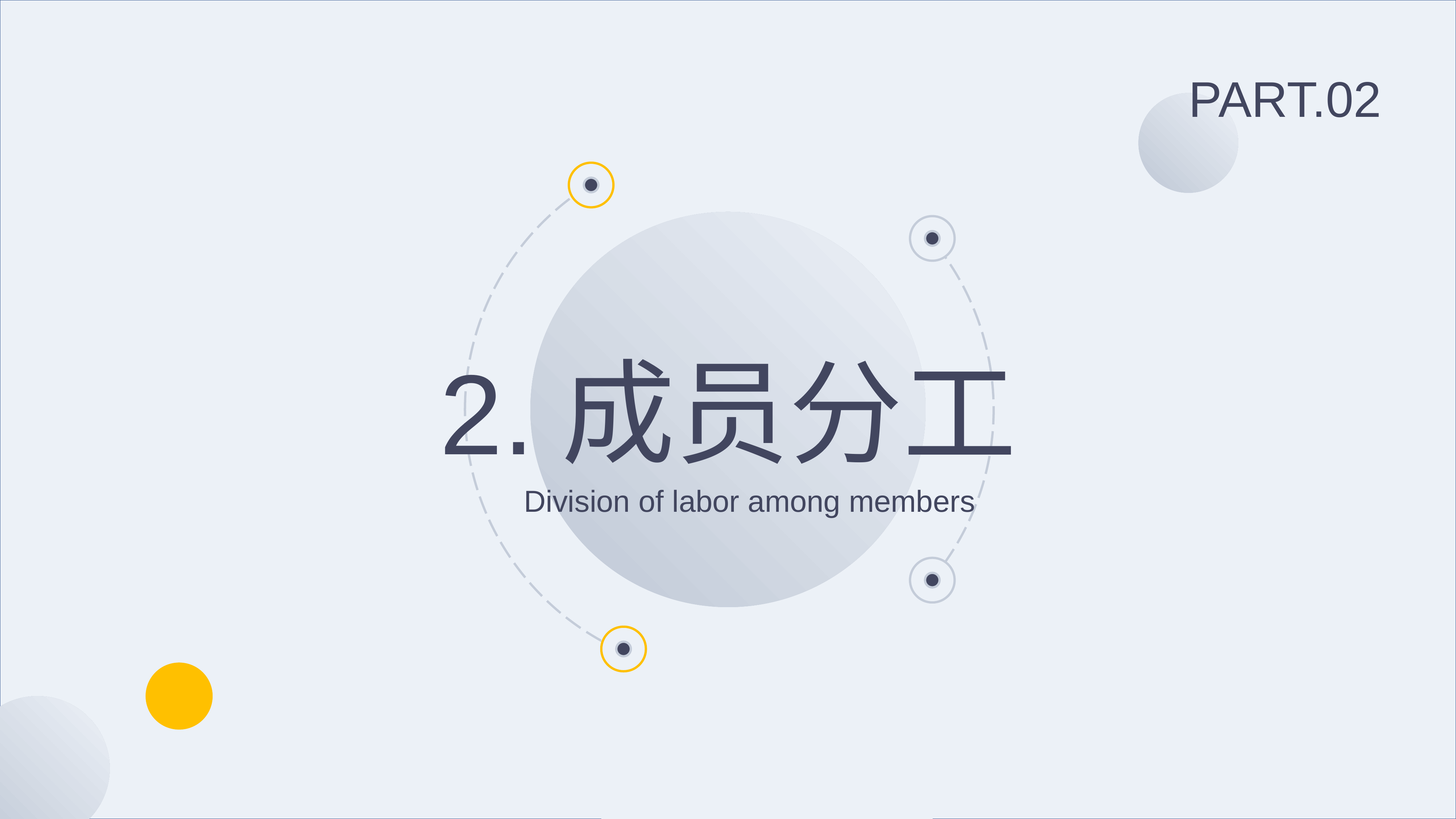

PART.02

2.成员分工
Division of labor among members